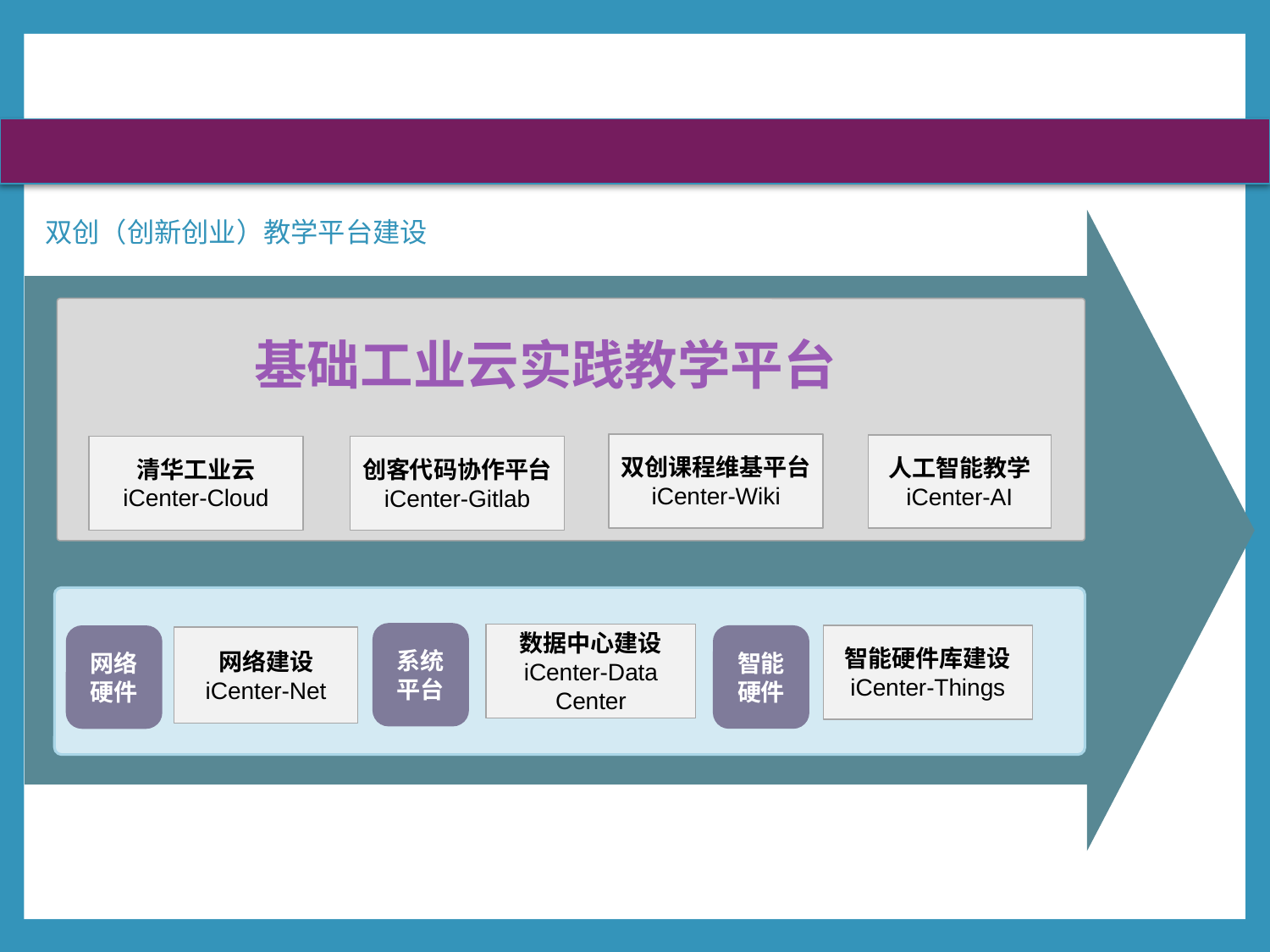

基础工业云实践教学平台
双创课程维基平台
iCenter-Wiki
人工智能教学
iCenter-AI
清华工业云
iCenter-Cloud
创客代码协作平台
iCenter-Gitlab

系统
平台
数据中心建设
iCenter-Data Center
智能
硬件
智能硬件库建设
iCenter-Things
网络
硬件
网络建设
iCenter-Net
# 双创（创新创业）教学平台建设